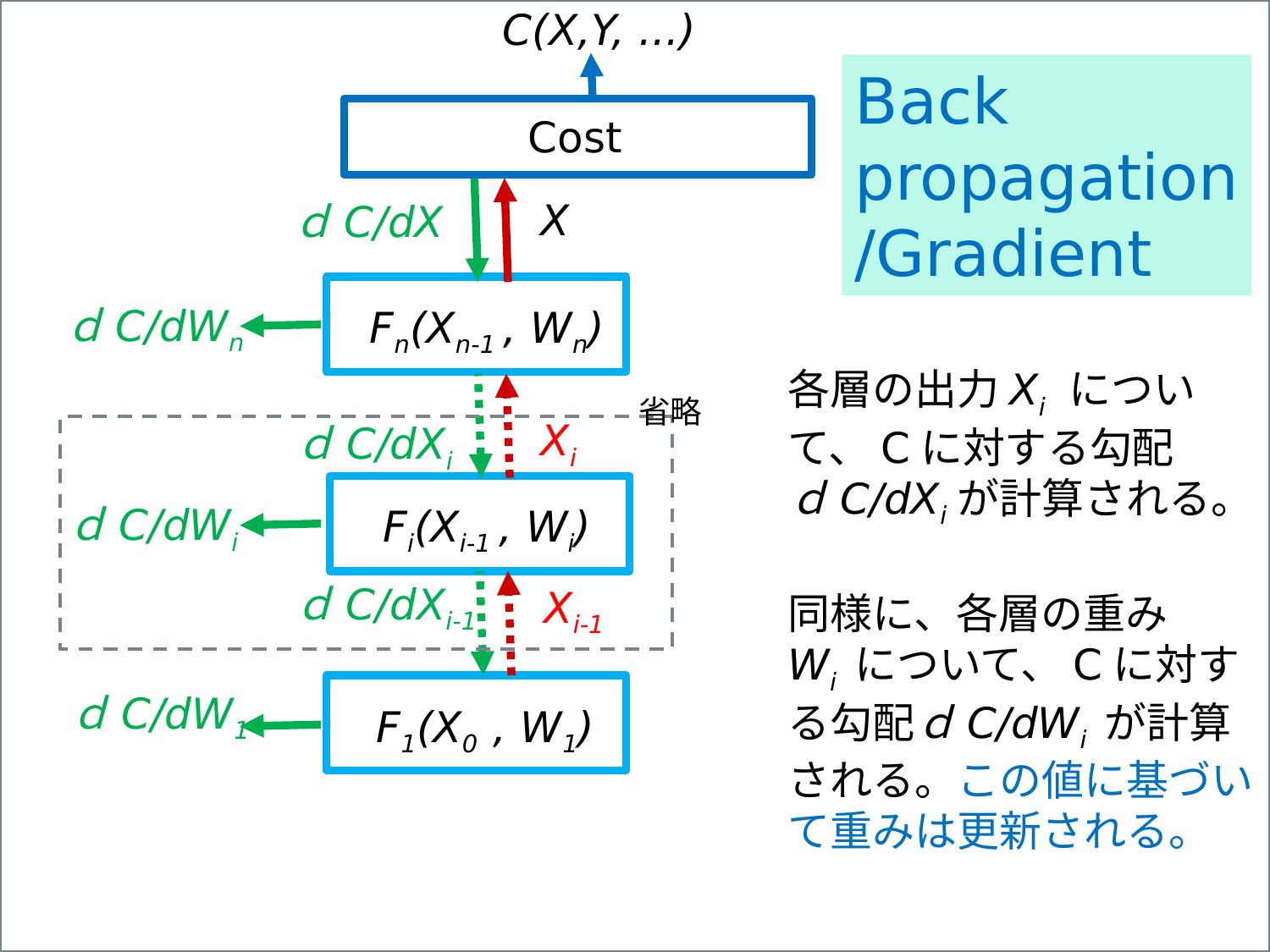

C(X,Y, ...)
Back
propagation
/Gradient

Cost
X
ｄC/dX

ｄC/dWn
Fn(Xn-1 , Wn)
各層の出力Xi につい
て、Cに対する勾配
ｄC/dXiが計算される。

同様に、各層の重み
Wi について、Cに対す
る勾配ｄC/dWi が計算
される。この値に基づい
て重みは更新される。

省略
Xi
ｄC/dXi

ｄC/dWi
Fi(Xi-1 , Wi)
ｄC/dXi-1
Xi-1

ｄC/dW1
F1(X0  , W1)